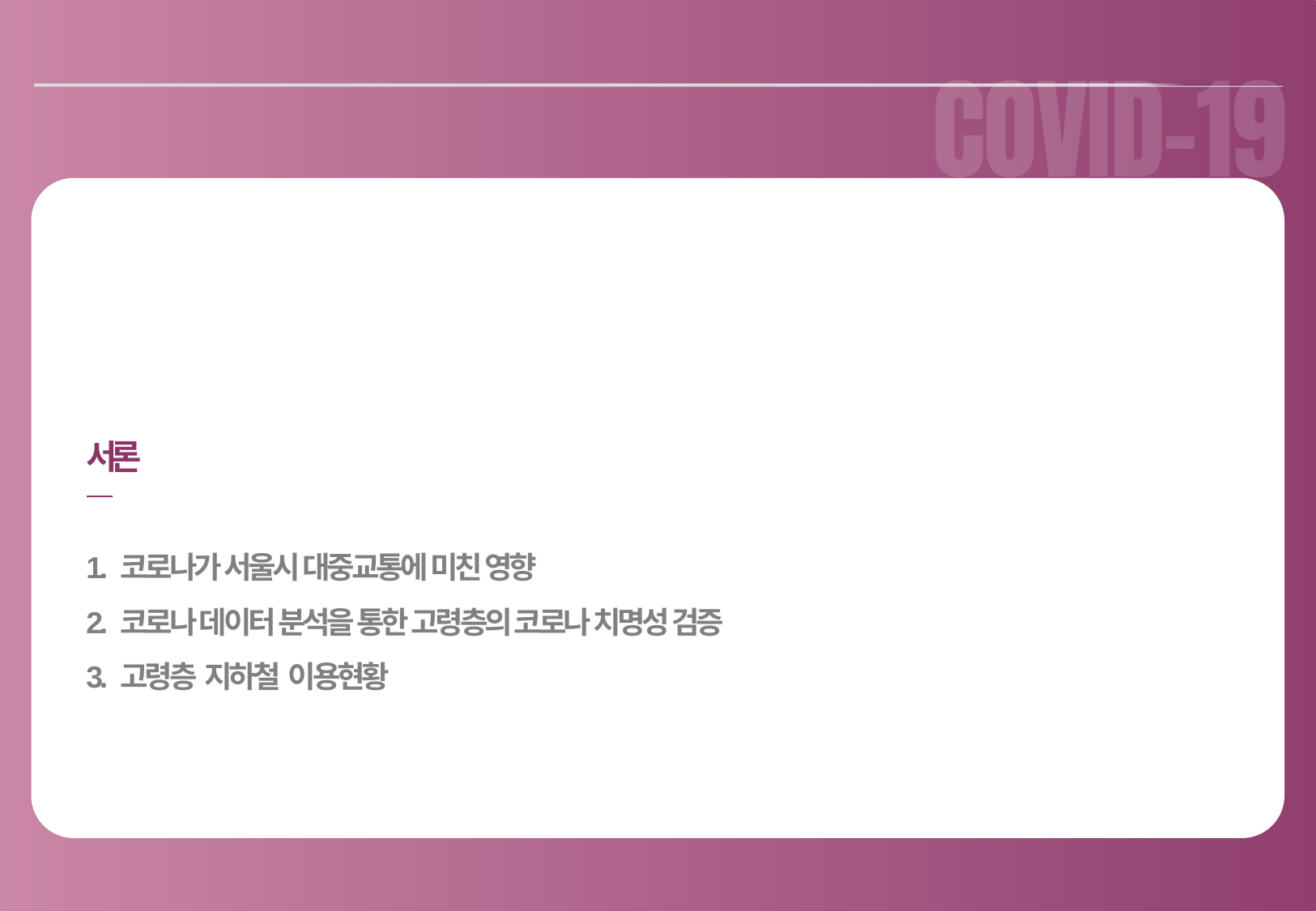

COVID-19

서론

1. 코로나가 서울시 대중교통에 미친 영향
2. 코로나 데이터 분석을 통한 고령층의 코로나 치명성 검증
3. 고령층  지하철  이용현황